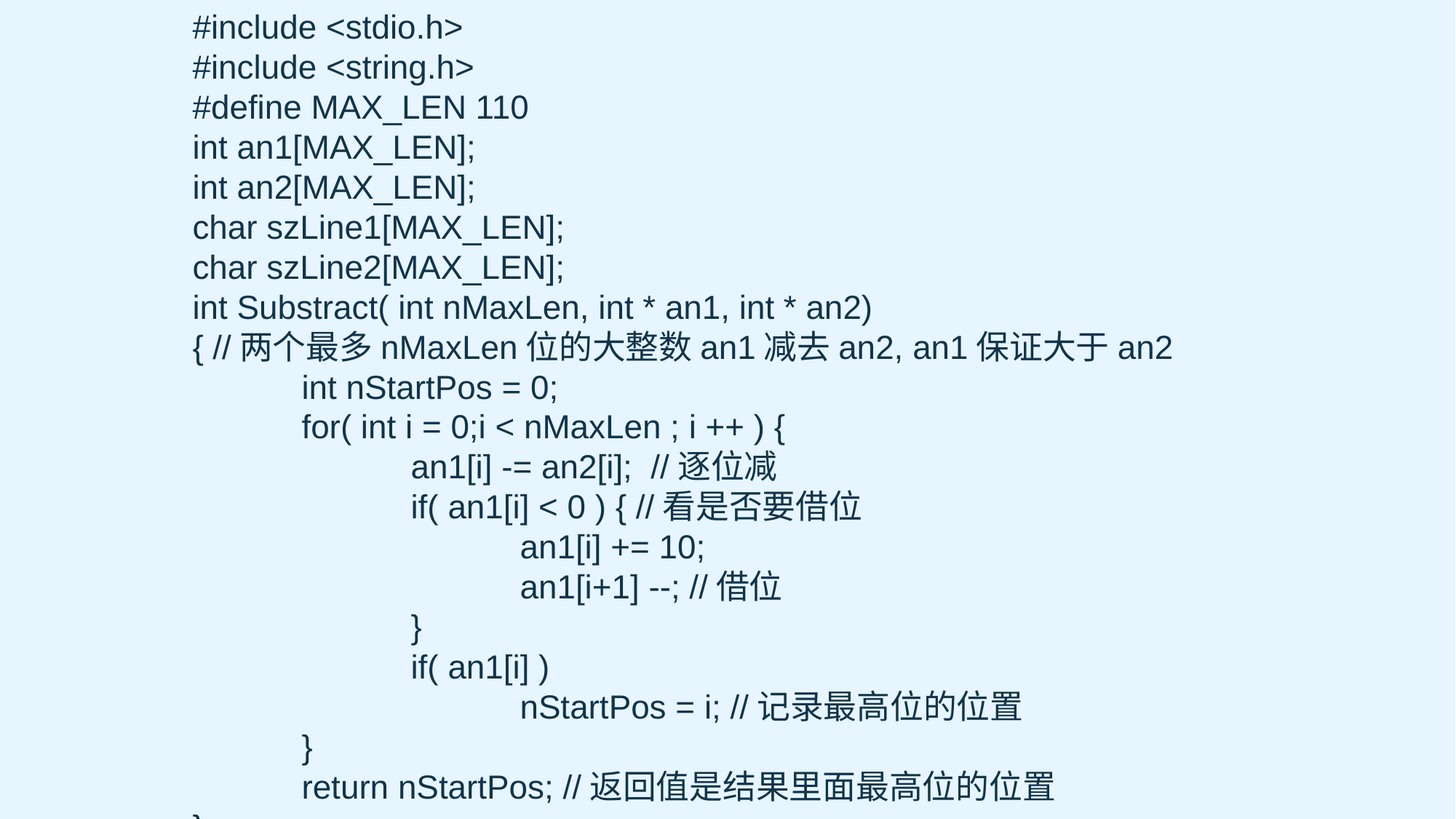

#include <stdio.h>
#include <string.h>
#define MAX_LEN 110
int an1[MAX_LEN];
int an2[MAX_LEN];
char szLine1[MAX_LEN];
char szLine2[MAX_LEN];
int Substract( int nMaxLen, int * an1, int * an2)
{ //两个最多nMaxLen位的大整数an1减去an2, an1保证大于an2
	int nStartPos = 0;
	for( int i = 0;i < nMaxLen ; i ++ ) {
		an1[i] -= an2[i];  //逐位减
		if( an1[i] < 0 ) { //看是否要借位
			an1[i] += 10;
			an1[i+1] --; //借位
		}
		if( an1[i] )
			nStartPos = i; //记录最高位的位置
	}
	return nStartPos; //返回值是结果里面最高位的位置
}